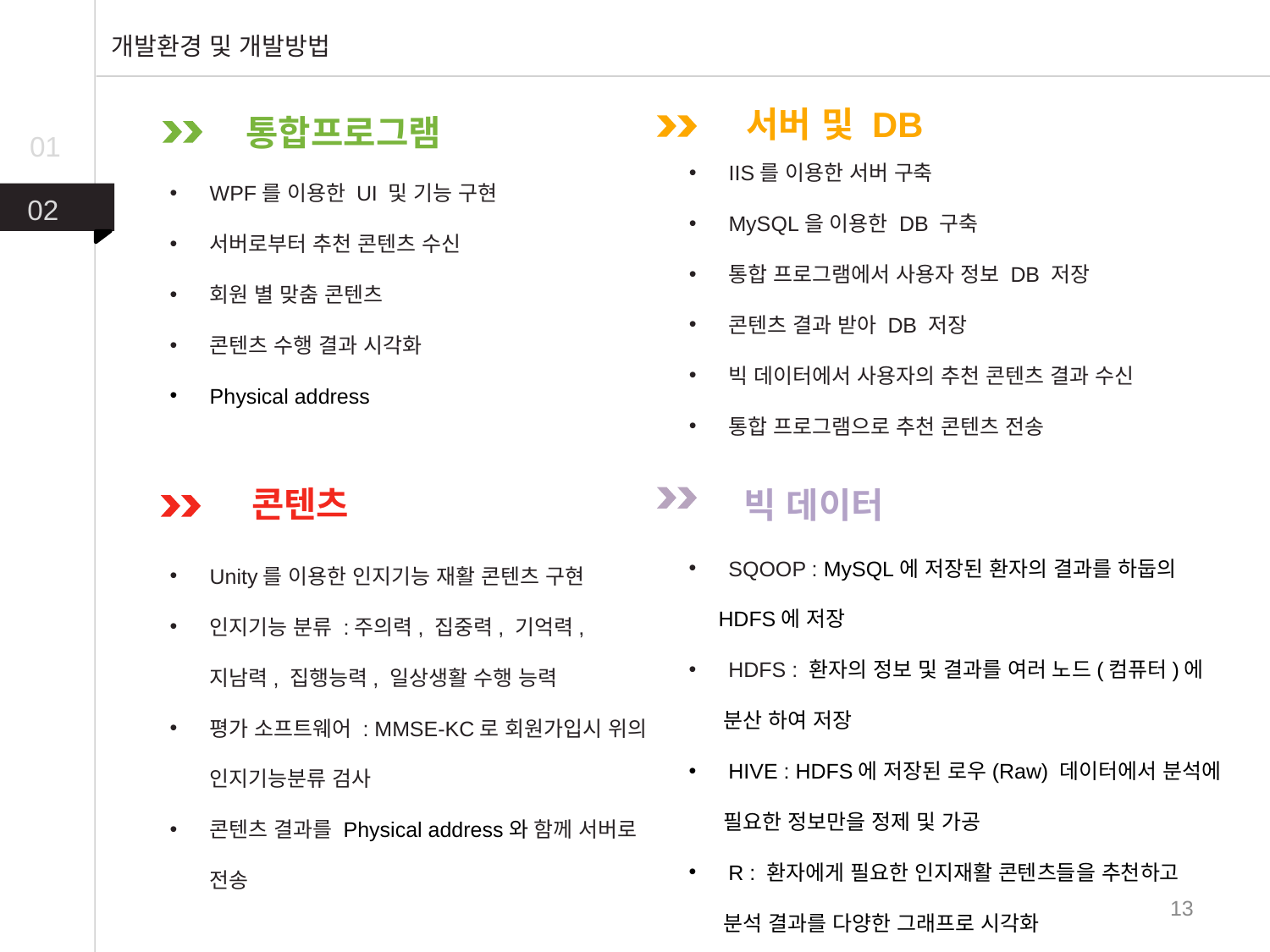

개발환경 및 개발방법
서버 및 DB
통합프로그램

01
WPF를 이용한 UI 및 기능 구현
서버로부터 추천 콘텐츠 수신
회원 별 맞춤 콘텐츠
콘텐츠 수행 결과 시각화
Physical address

IIS를 이용한 서버 구축

MySQL을 이용한 DB 구축

통합 프로그램에서 사용자 정보 DB 저장

콘텐츠 결과 받아 DB 저장

빅 데이터에서 사용자의 추천 콘텐츠 결과 수신

통합 프로그램으로 추천 콘텐츠 전송

02

콘텐츠
빅 데이터

SQOOP : MySQL에 저장된 환자의 결과를 하둡의
     HDFS에 저장
HDFS : 환자의 정보 및 결과를 여러 노드(컴퓨터)에
     분산 하여 저장
HIVE : HDFS에 저장된 로우(Raw) 데이터에서 분석에
     필요한 정보만을 정제 및 가공
R : 환자에게 필요한 인지재활 콘텐츠들을 추천하고
     분석 결과를 다양한 그래프로 시각화
Unity를 이용한 인지기능 재활 콘텐츠 구현
인지기능 분류 :주의력, 집중력, 기억력, 지남력, 집행능력, 일상생활 수행 능력
평가 소프트웨어 : MMSE-KC로 회원가입시 위의 인지기능분류 검사
콘텐츠 결과를 Physical address와 함께 서버로 전송

13